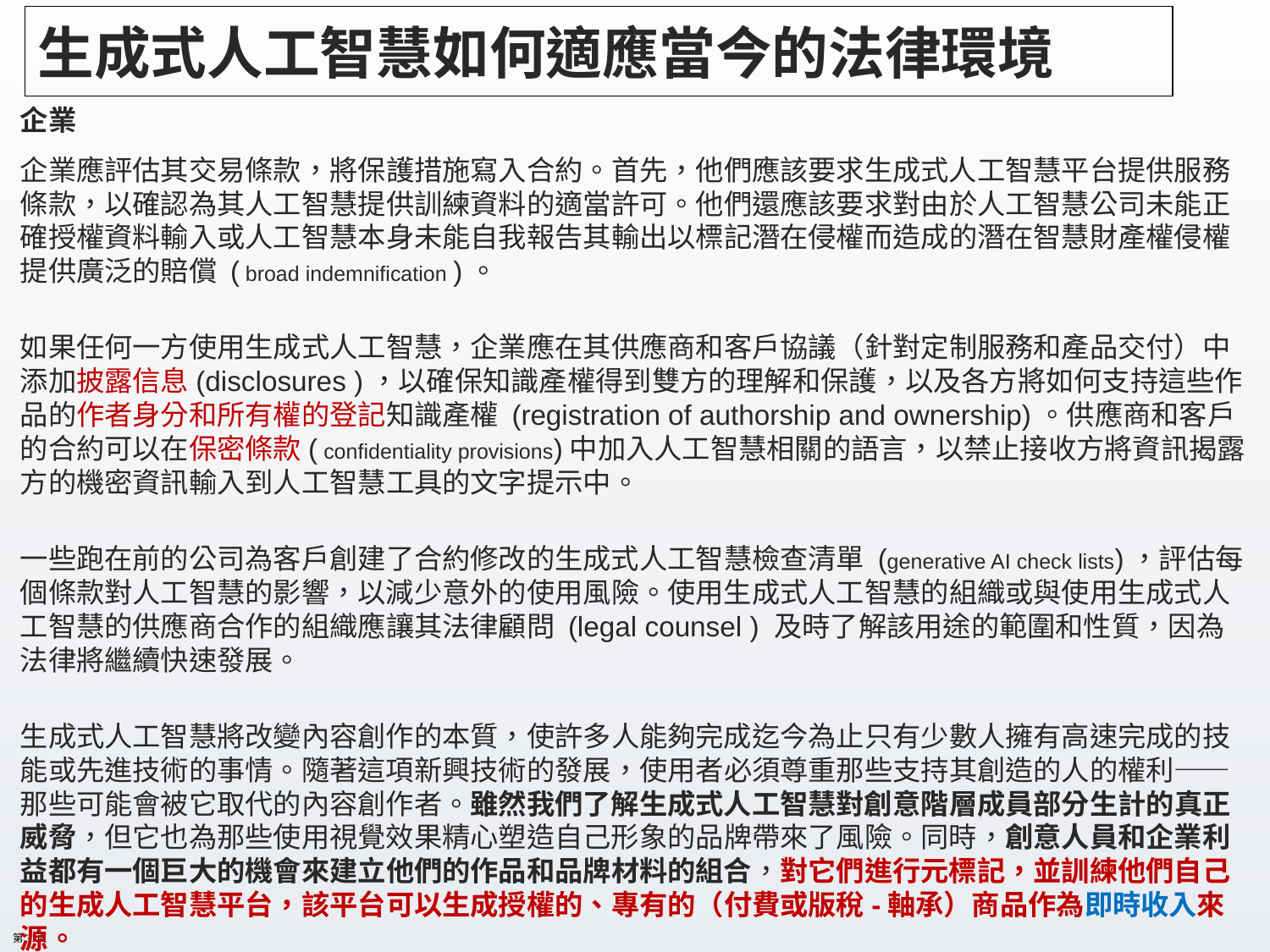

# 生成式人工智慧如何適應當今的法律環境
企業
企業應評估其交易條款，將保護措施寫入合約。首先，他們應該要求生成式人工智慧平台提供服務條款，以確認為其人工智慧提供訓練資料的適當許可。他們還應該要求對由於人工智慧公司未能正確授權資料輸入或人工智慧本身未能自我報告其輸出以標記潛在侵權而造成的潛在智慧財產權侵權提供廣泛的賠償 ( broad indemnification )。
如果任何一方使用生成式人工智慧，企業應在其供應商和客戶協議（針對定制服務和產品交付）中添加披露信息(disclosures )，以確保知識產權得到雙方的理解和保護，以及各方將如何支持這些作品的作者身分和所有權的登記知識產權 (registration of authorship and ownership)。供應商和客戶的合約可以在保密條款( confidentiality provisions)中加入人工智慧相關的語言，以禁止接收方將資訊揭露方的機密資訊輸入到人工智慧工具的文字提示中。
一些跑在前的公司為客戶創建了合約修改的生成式人工智慧檢查清單 (generative AI check lists)，評估每個條款對人工智慧的影響，以減少意外的使用風險。使用生成式人工智慧的組織或與使用生成式人工智慧的供應商合作的組織應讓其法律顧問 (legal counsel ) 及時了解該用途的範圍和性質，因為法律將繼續快速發展。
生成式人工智慧將改變內容創作的本質，使許多人能夠完成迄今為止只有少數人擁有高速完成的技能或先進技術的事情。隨著這項新興技術的發展，使用者必須尊重那些支持其創造的人的權利——那些可能會被它取代的內容創作者。雖然我們了解生成式人工智慧對創意階層成員部分生計的真正威脅，但它也為那些使用視覺效果精心塑造自己形象的品牌帶來了風險。同時，創意人員和企業利益都有一個巨大的機會來建立他們的作品和品牌材料的組合，對它們進行元標記，並訓練他們自己的生成人工智慧平台，該平台可以生成授權的、專有的（付費或版稅-軸承）商品作為即時收入來源。